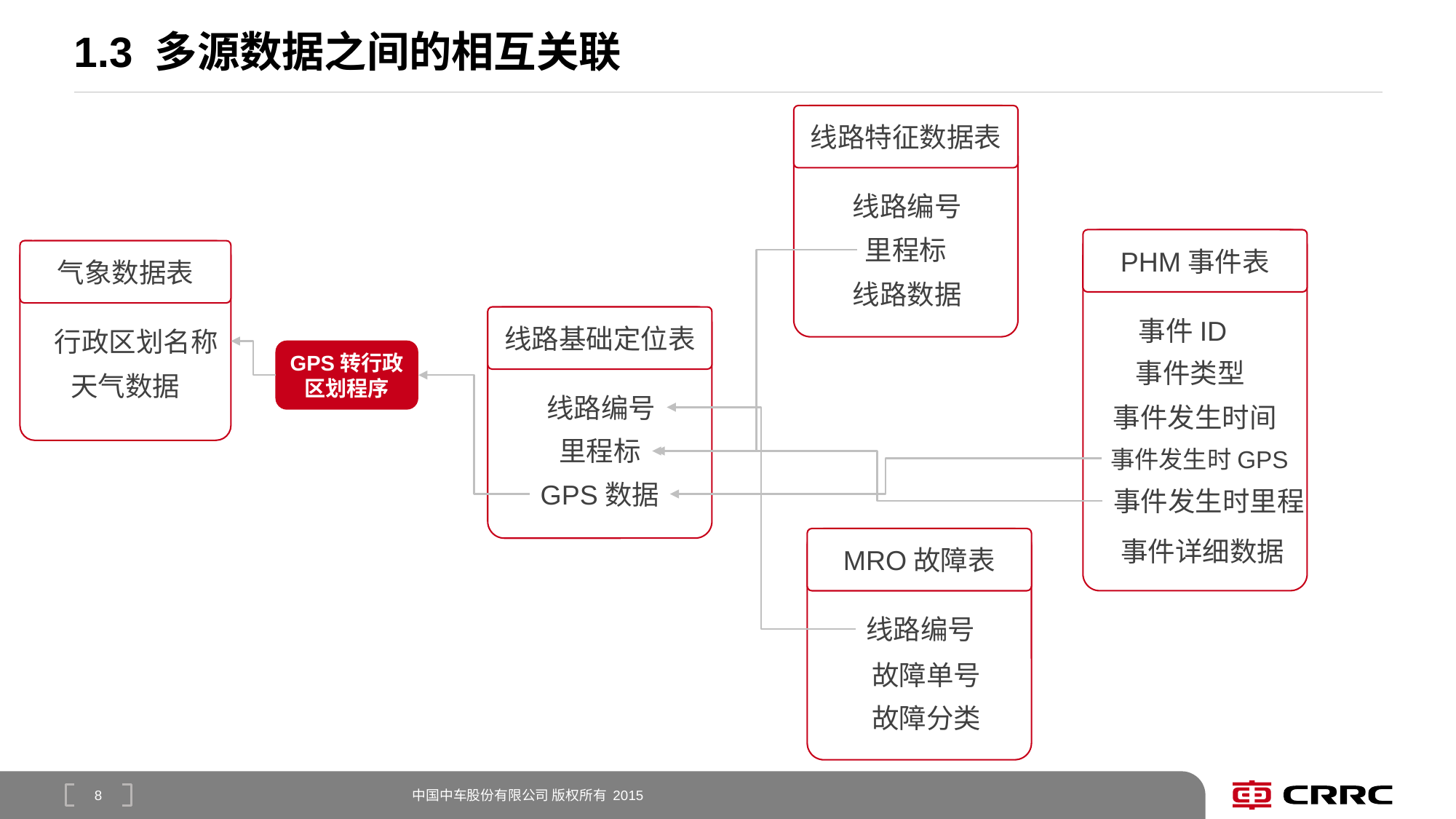

# 1.3 多源数据之间的相互关联

线路特征数据表
线路编号
里程标

PHM事件表

气象数据表
线路数据

线路基础定位表
事件ID
行政区划名称
GPS转行政
区划程序
事件类型
天气数据
线路编号
事件发生时间
里程标
事件发生时GPS
GPS数据
事件发生时里程

MRO故障表
事件详细数据
线路编号
故障单号
故障分类
8
中国中车股份有限公司 版权所有 2015